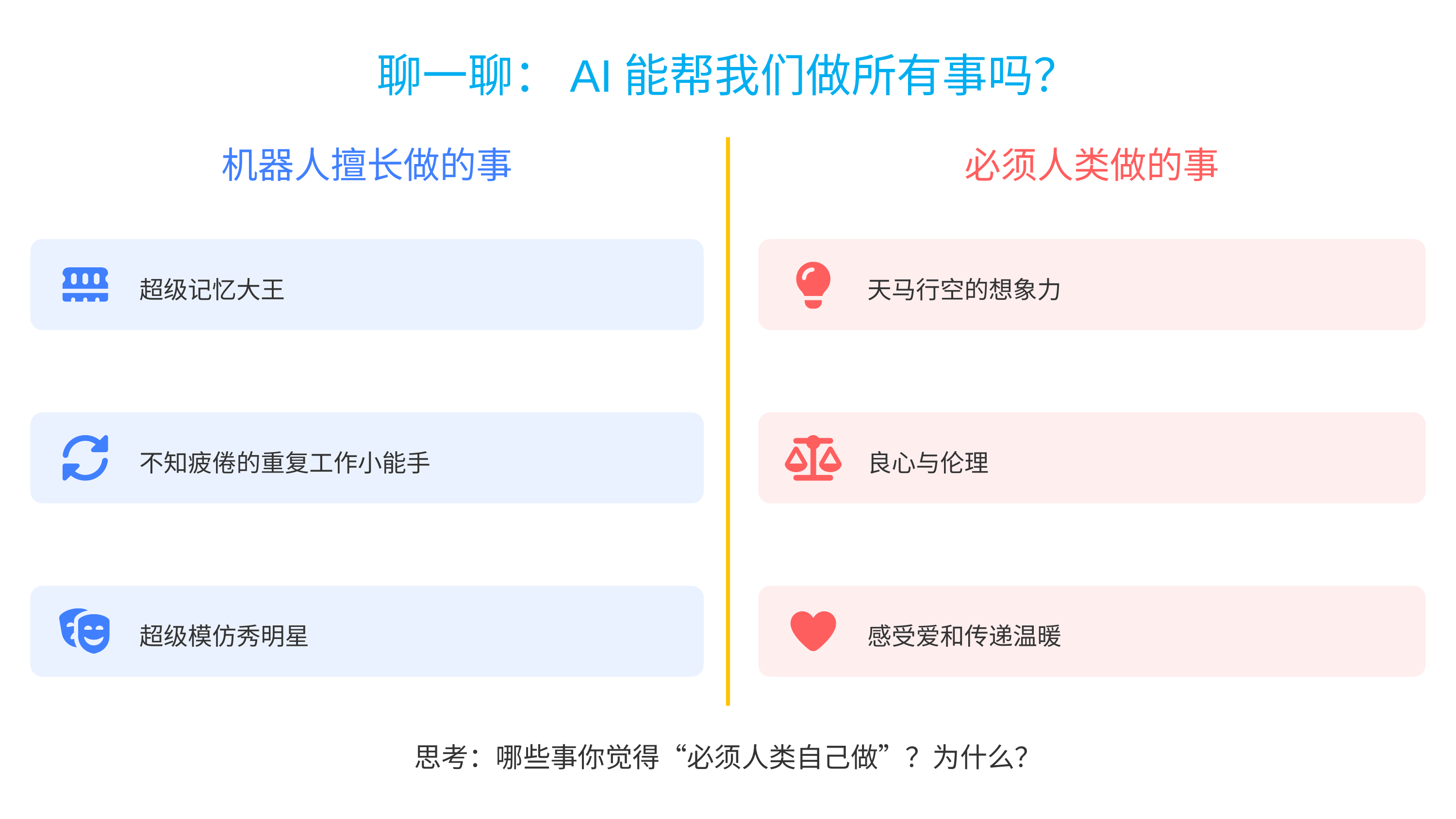

聊一聊：AI能帮我们做所有事吗？
机器人擅长做的事

必须人类做的事

超级记忆大王
天马行空的想象力

不知疲倦的重复工作小能手
良心与伦理

超级模仿秀明星
感受爱和传递温暖
思考：哪些事你觉得“必须人类自己做”？为什么？